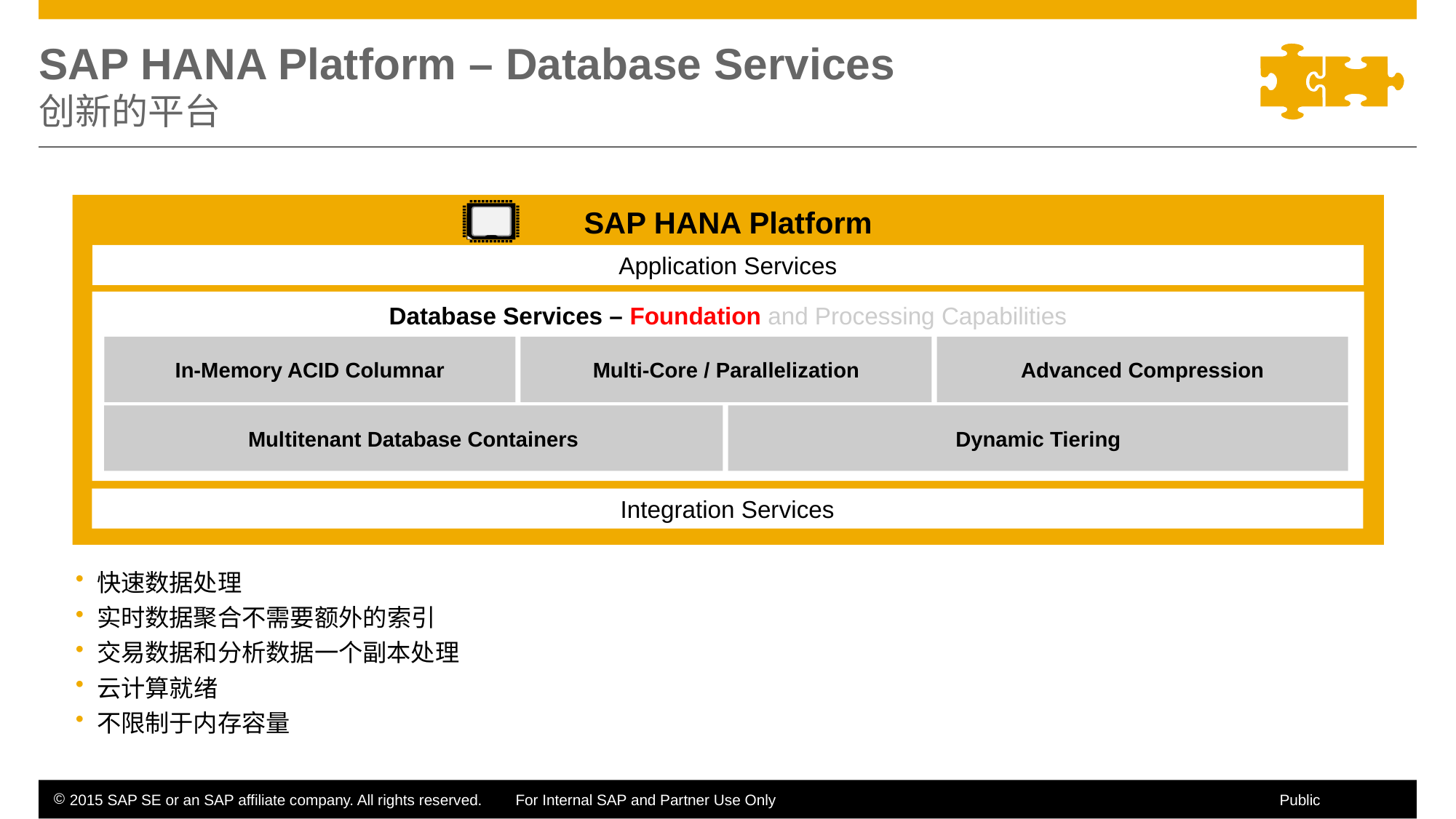

# SAP HANA Platform – Database Services 创新的平台

SAP HANA Platform

Application Services
Database Services – Foundation and Processing Capabilities
In-Memory ACID Columnar
Multi-Core / Parallelization
Advanced Compression
Multitenant Database Containers
Dynamic Tiering
Integration Services
快速数据处理
实时数据聚合不需要额外的索引
交易数据和分析数据一个副本处理
云计算就绪
不限制于内存容量